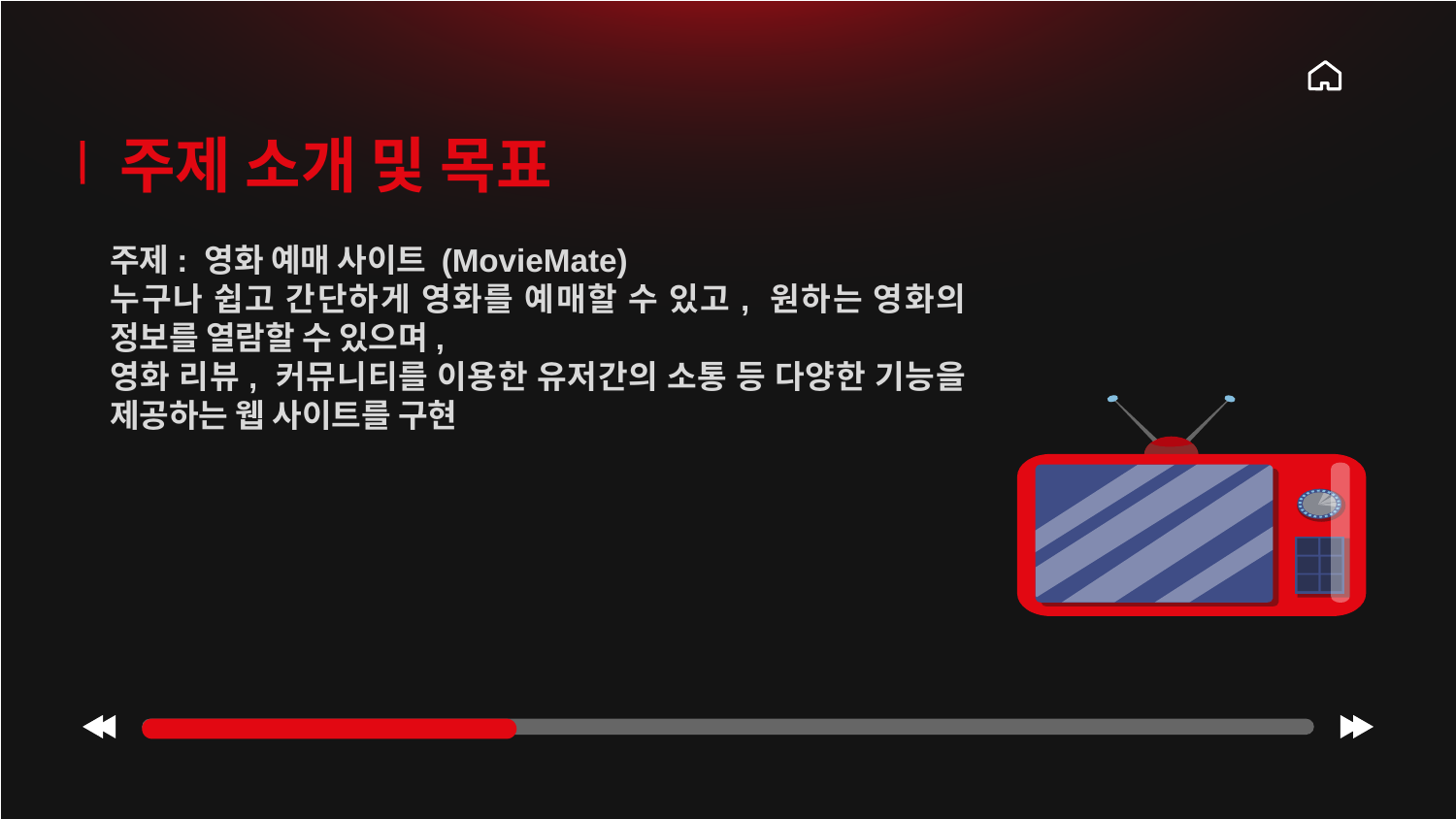

주제 소개 및 목표
주제: 영화 예매 사이트 (MovieMate)
누구나 쉽고 간단하게 영화를 예매할 수 있고, 원하는 영화의 정보를 열람할 수 있으며,
영화 리뷰, 커뮤니티를 이용한 유저간의 소통 등 다양한 기능을 제공하는 웹 사이트를 구현